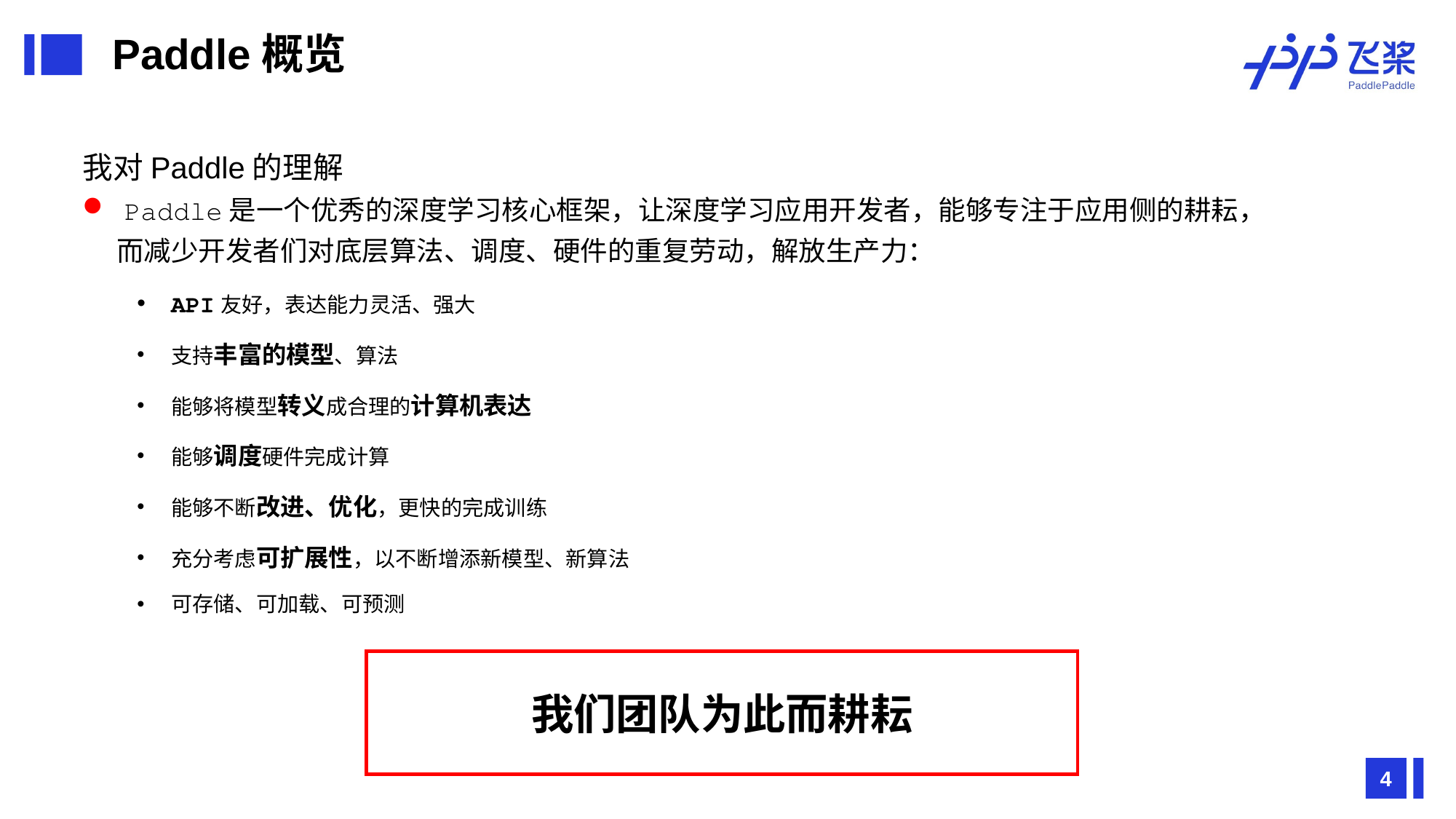

Paddle概览
我对Paddle的理解
 Paddle是一个优秀的深度学习核心框架，让深度学习应用开发者，能够专注于应用侧的耕耘，而减少开发者们对底层算法、调度、硬件的重复劳动，解放生产力：
API友好，表达能力灵活、强大
支持丰富的模型、算法
能够将模型转义成合理的计算机表达
能够调度硬件完成计算
能够不断改进、优化，更快的完成训练
充分考虑可扩展性，以不断增添新模型、新算法
可存储、可加载、可预测

我们团队为此而耕耘
4